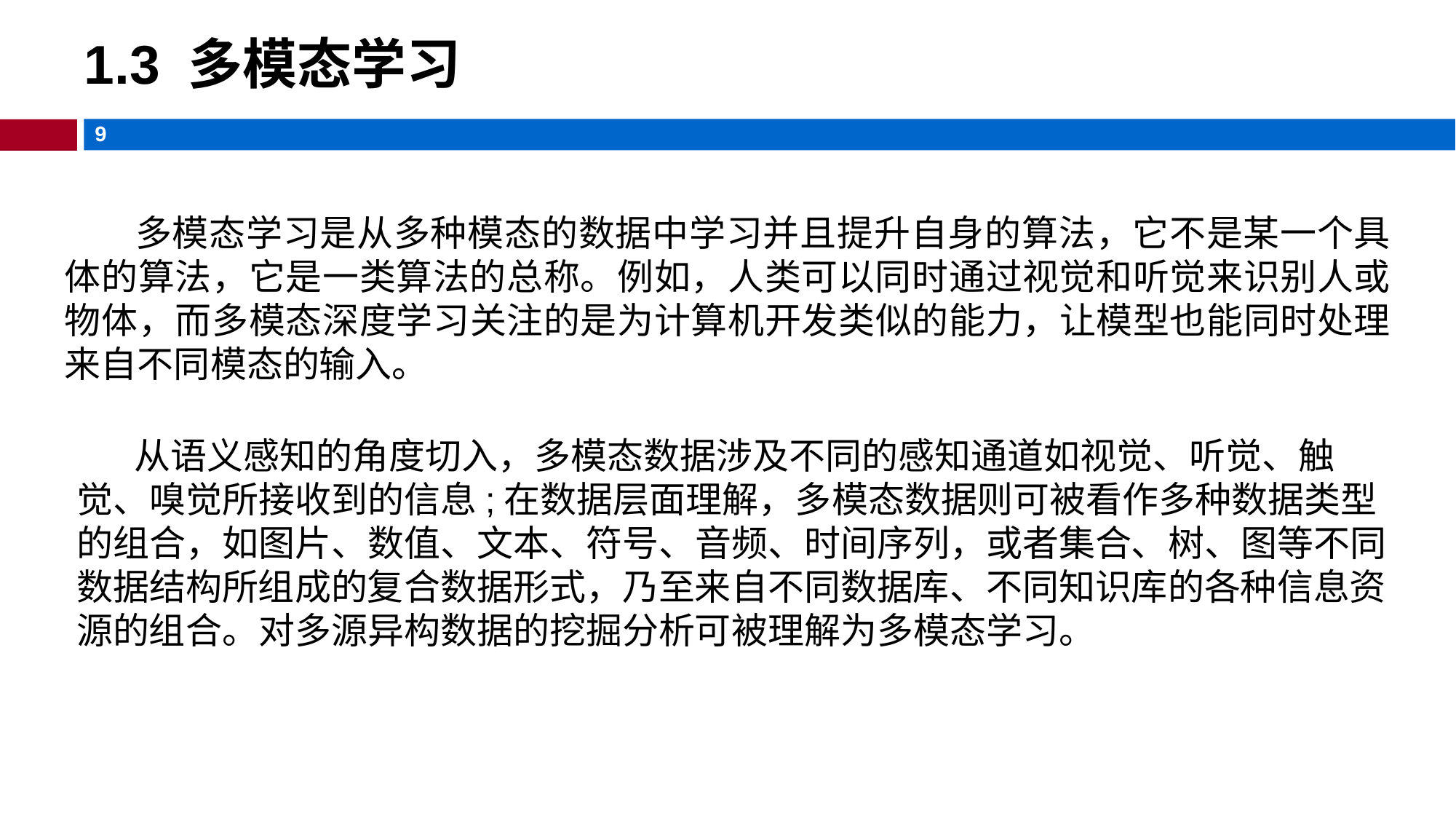

# 1.3 多模态学习
       多模态学习是从多种模态的数据中学习并且提升自身的算法，它不是某一个具体的算法，它是一类算法的总称。例如，人类可以同时通过视觉和听觉来识别人或物体，而多模态深度学习关注的是为计算机开发类似的能力，让模型也能同时处理来自不同模态的输入。
      从语义感知的角度切入，多模态数据涉及不同的感知通道如视觉、听觉、触觉、嗅觉所接收到的信息;在数据层面理解，多模态数据则可被看作多种数据类型的组合，如图片、数值、文本、符号、音频、时间序列，或者集合、树、图等不同数据结构所组成的复合数据形式，乃至来自不同数据库、不同知识库的各种信息资源的组合。对多源异构数据的挖掘分析可被理解为多模态学习。